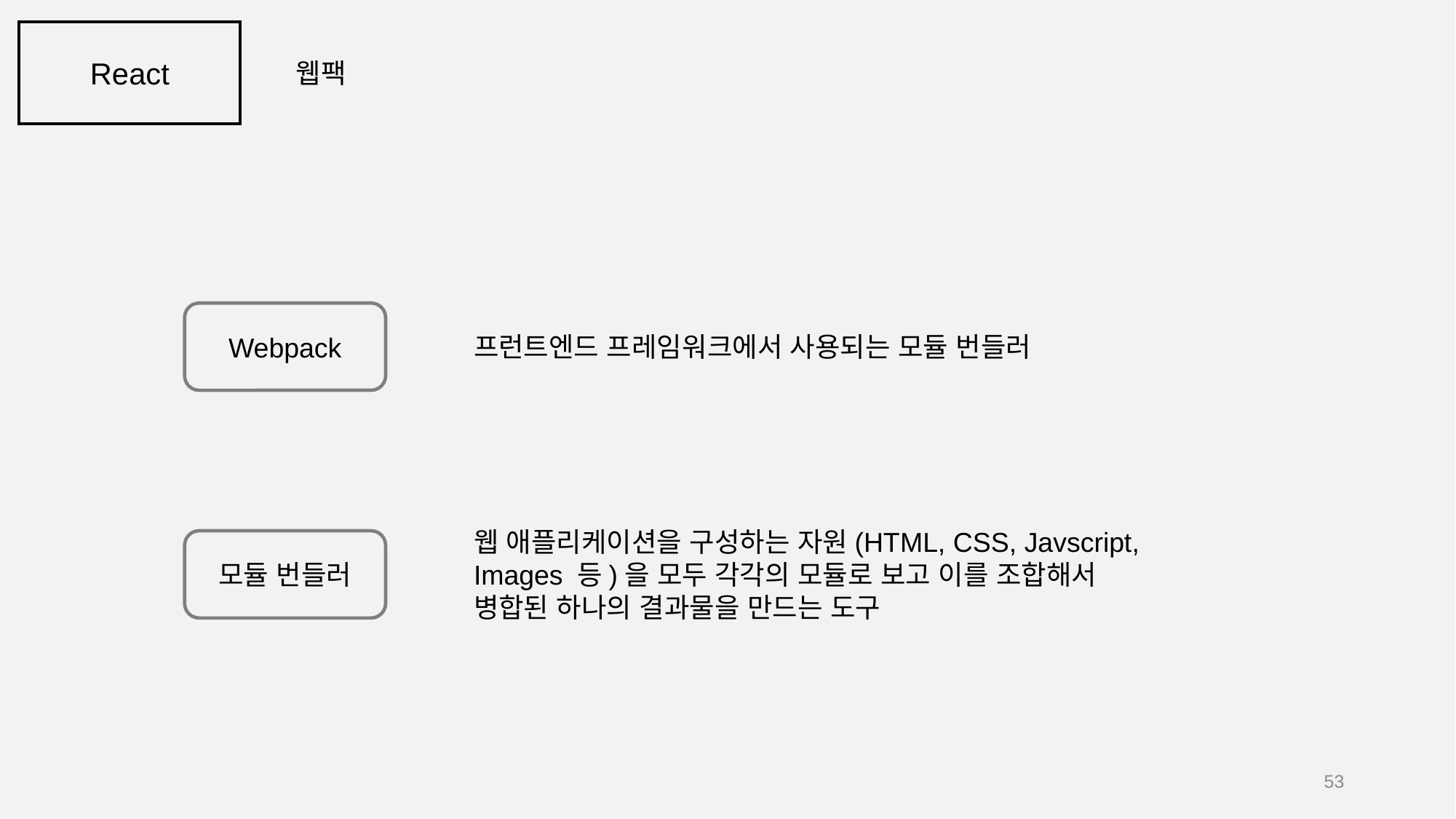

React
웹팩
Webpack
프런트엔드 프레임워크에서 사용되는 모듈 번들러
   '"
웹 애플리케이션을 구성하는 자원(HTML, CSS, Javscript, Images 등)을 모두 각각의 모듈로 보고 이를 조합해서
병합된 하나의 결과물을 만드는 도구
모듈 번들러
53